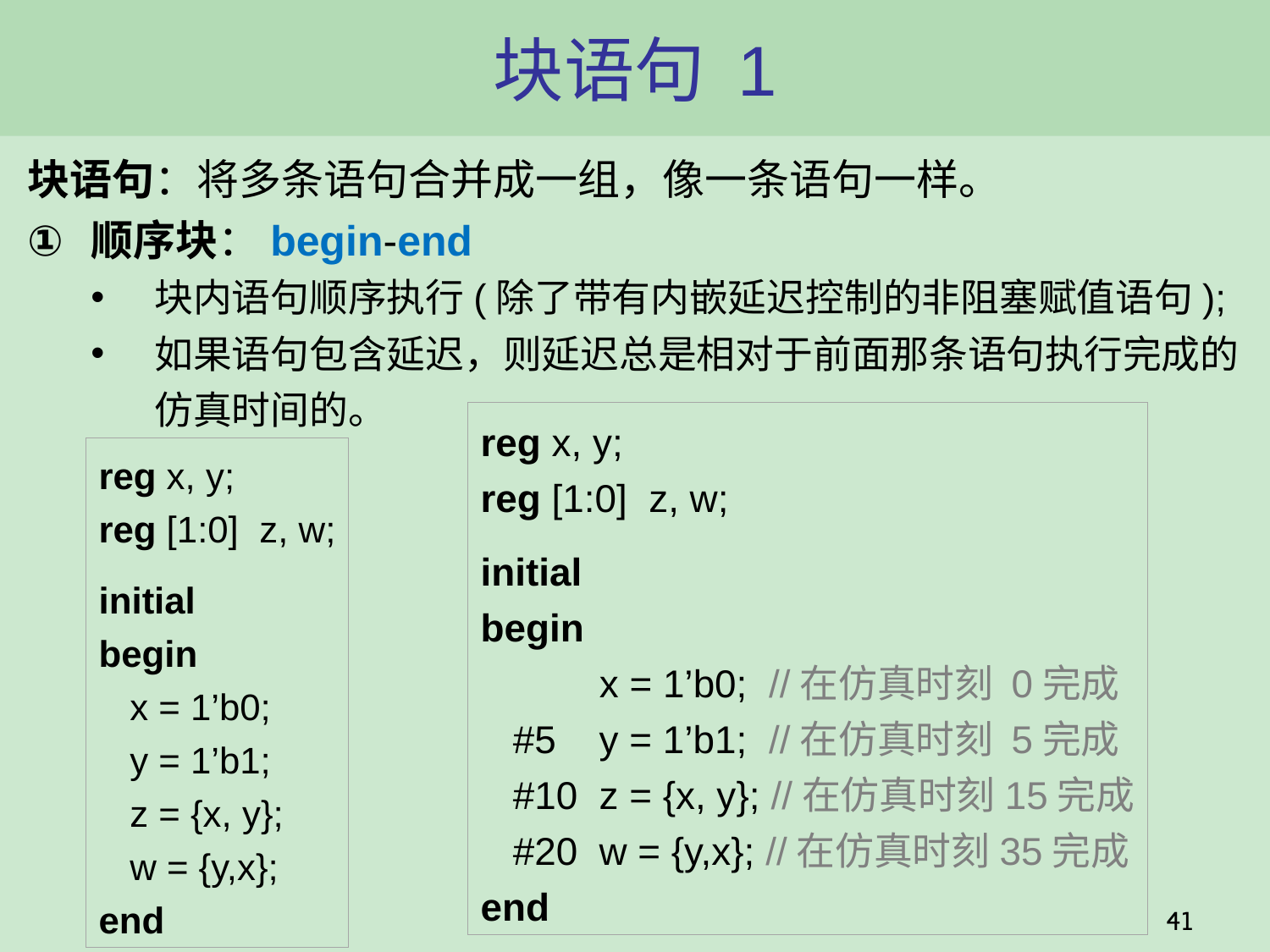

# 块语句 1
块语句：将多条语句合并成一组，像一条语句一样。
顺序块：begin-end
块内语句顺序执行(除了带有内嵌延迟控制的非阻塞赋值语句);
如果语句包含延迟，则延迟总是相对于前面那条语句执行完成的仿真时间的。
reg x, y;
reg [1:0]  z, w;
initial
begin
           x = 1’b0;  //在仿真时刻 0完成
   #5    y = 1’b1;  //在仿真时刻 5完成
   #10  z = {x, y}; //在仿真时刻15完成
   #20  w = {y,x}; //在仿真时刻35完成
end
reg x, y;
reg [1:0]  z, w;
initial
begin
   x = 1’b0;
   y = 1’b1;
   z = {x, y};
   w = {y,x};
end
41